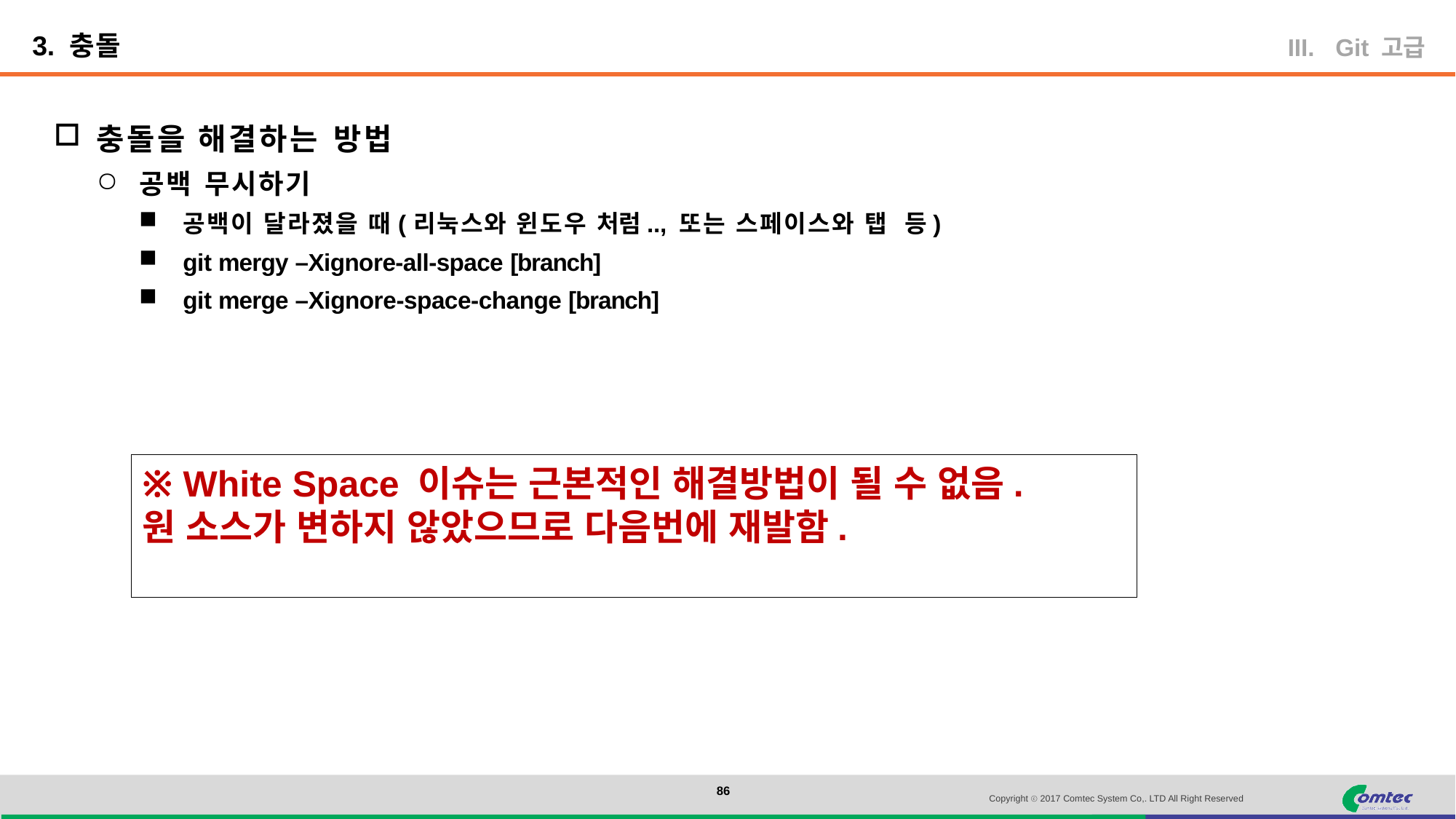

3. 충돌
Git 고급
충돌을 해결하는 방법
공백 무시하기
공백이 달라졌을 때(리눅스와 윈도우 처럼.., 또는 스페이스와 탭 등)
git mergy –Xignore-all-space [branch]
git merge –Xignore-space-change [branch]
※ White Space 이슈는 근본적인 해결방법이 될 수 없음.
원 소스가 변하지 않았으므로 다음번에 재발함.